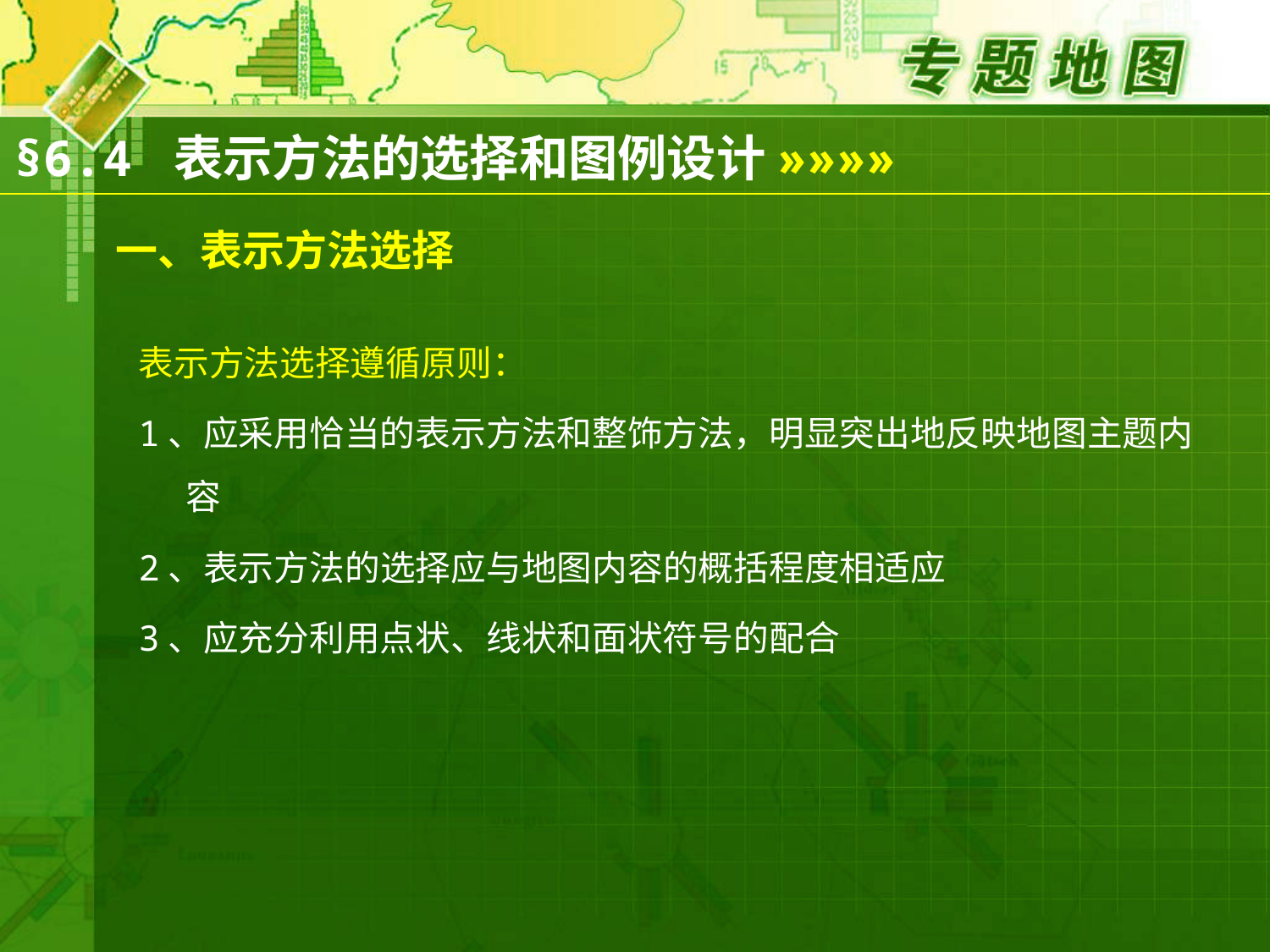

»»»»
§6.4 表示方法的选择和图例设计
一、表示方法选择
表示方法选择遵循原则：
1、应采用恰当的表示方法和整饰方法，明显突出地反映地图主题内容
2、表示方法的选择应与地图内容的概括程度相适应
3、应充分利用点状、线状和面状符号的配合